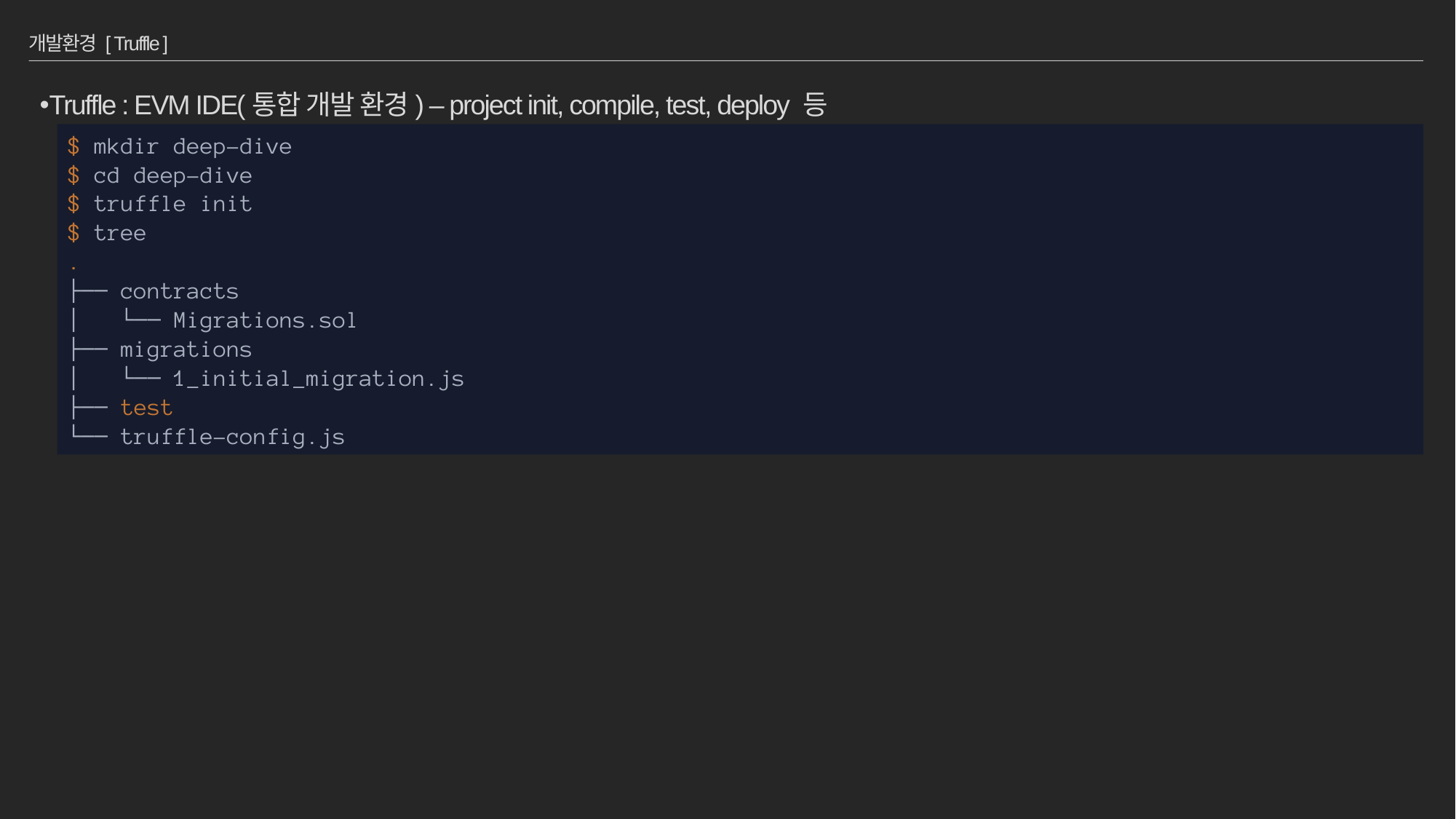

# 개발환경 [ Truffle ]
Truffle : EVM IDE(통합 개발 환경) – project init, compile, test, deploy 등
$ mkdir deep-dive
$ cd deep-dive
$ truffle init
$ tree
.
├── contracts
│   └── Migrations.sol
├── migrations
│   └── 1_initial_migration.js
├── test
└── truffle-config.js